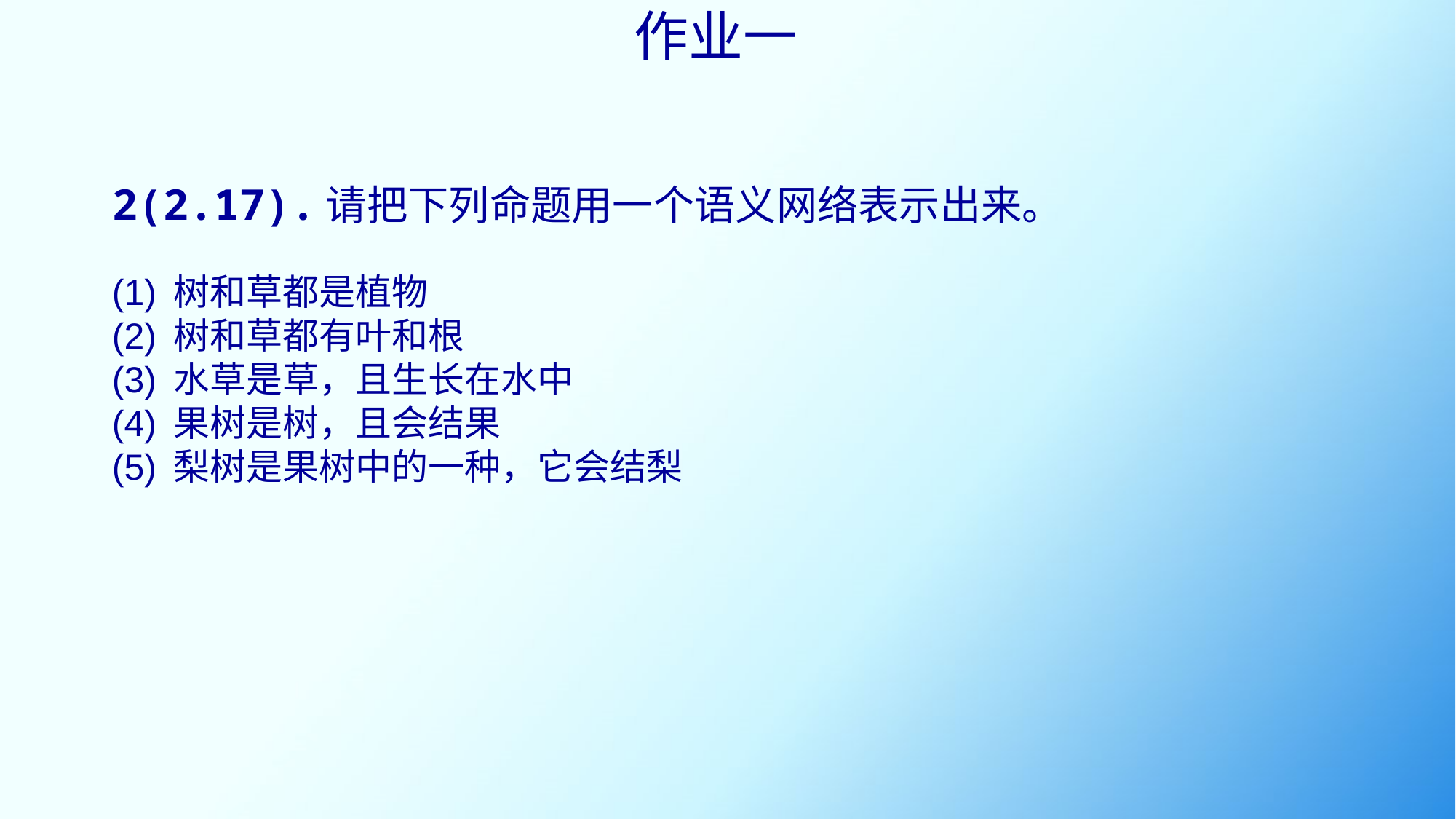

作业一
# 2(2.17).请把下列命题用一个语义网络表示出来。
树和草都是植物
树和草都有叶和根
水草是草，且生长在水中
果树是树，且会结果
梨树是果树中的一种，它会结梨